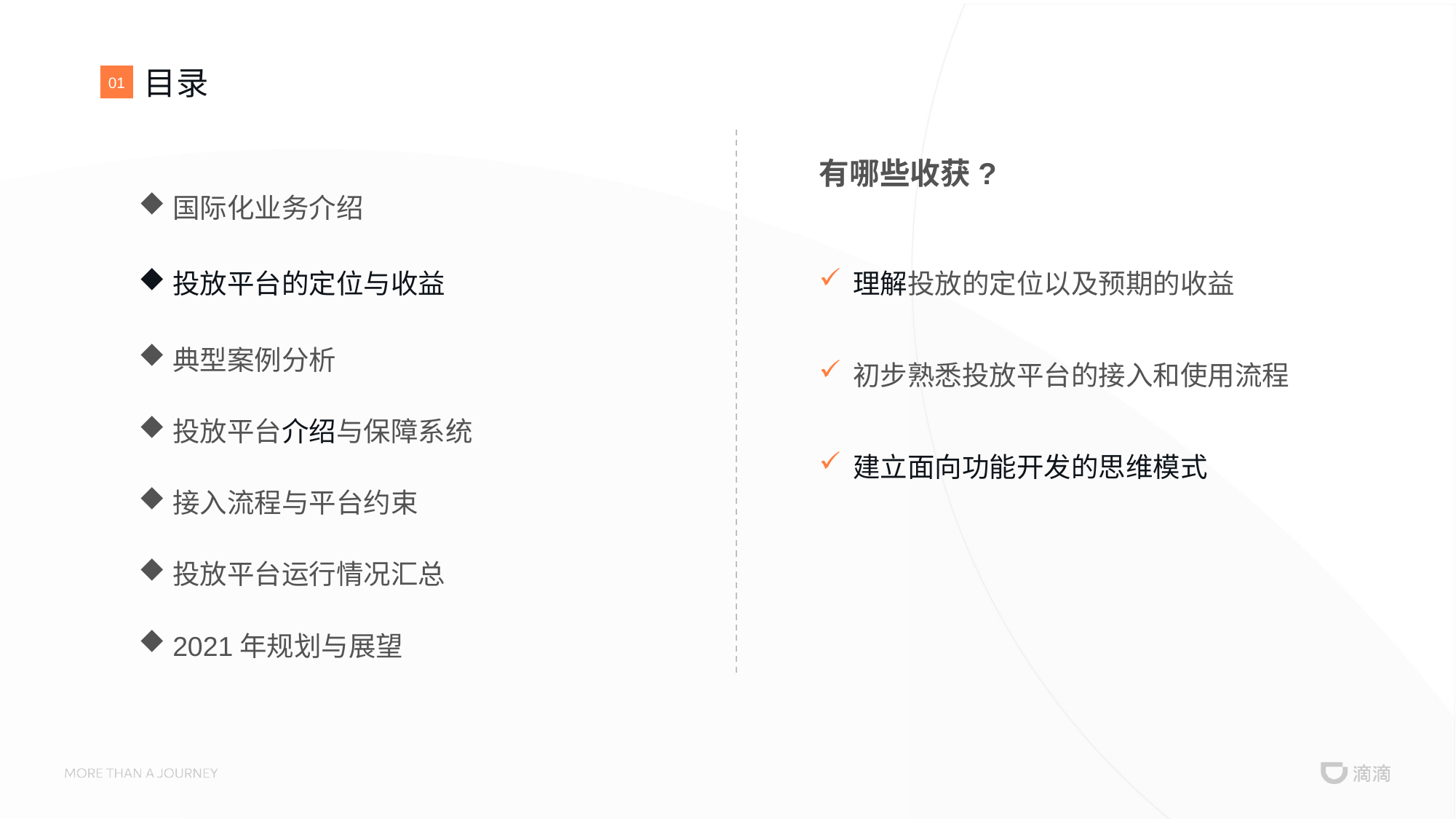

# 目录
01
有哪些收获?
国际化业务介绍
投放平台的定位与收益
理解投放的定位以及预期的收益
典型案例分析
初步熟悉投放平台的接入和使用流程
投放平台介绍与保障系统
建立面向功能开发的思维模式
接入流程与平台约束
投放平台运行情况汇总
2021年规划与展望